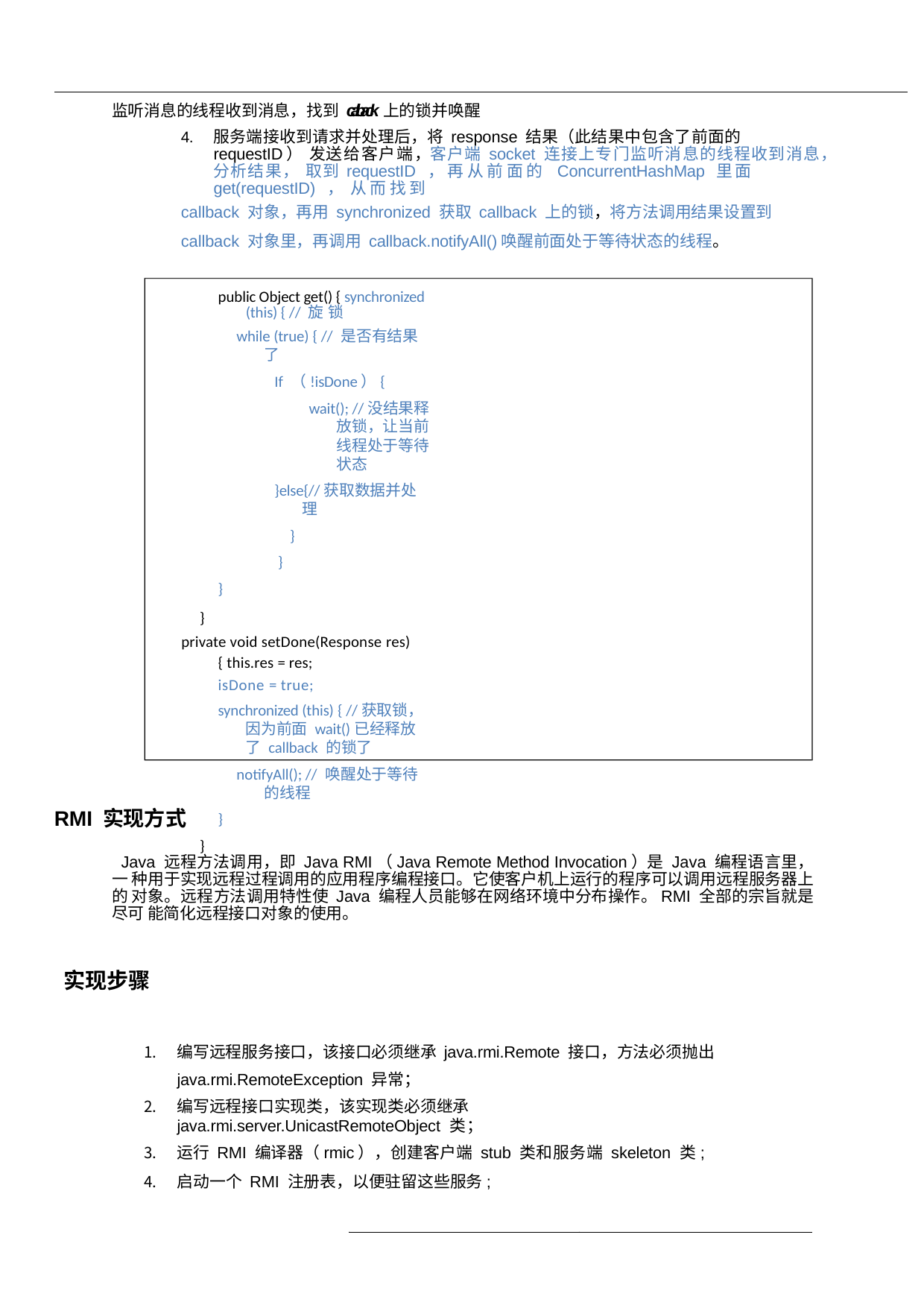

监听消息的线程收到消息，找到 callback 上的锁并唤醒
4.	服务端接收到请求并处理后，将 response 结果（此结果中包含了前面的 requestID）  发送给客户端，客户端 socket 连接上专门监听消息的线程收到消息，分析结果，  取到 requestID ， 再从前面的 ConcurrentHashMap 里面 get(requestID) ，  从而找到
callback 对象，再用 synchronized 获取 callback 上的锁，将方法调用结果设置到
callback 对象里，再调用 callback.notifyAll()唤醒前面处于等待状态的线程。

public Object get() { synchronized  (this) { // 旋 锁
while (true) { // 是否有结果了
If （!isDone）{
wait(); //没结果释放锁，让当前线程处于等待状态
}else{//获取数据并处理
}
}
}
}
private void setDone(Response res)
{ this.res = res;
isDone = true;
synchronized (this) { //获取锁，因为前面 wait()已经释放了 callback 的锁了
notifyAll(); // 唤醒处于等待的线程
}
}

RMI 实现方式

Java 远程方法调用，即 Java RMI（Java Remote Method Invocation）是 Java 编程语言里，一 种用于实现远程过程调用的应用程序编程接口。它使客户机上运行的程序可以调用远程服务器上的 对象。远程方法调用特性使 Java 编程人员能够在网络环境中分布操作。RMI 全部的宗旨就是尽可 能简化远程接口对象的使用。

实现步骤

编写远程服务接口，该接口必须继承 java.rmi.Remote 接口，方法必须抛出 java.rmi.RemoteException 异常；
编写远程接口实现类，该实现类必须继承 java.rmi.server.UnicastRemoteObject 类；
运行 RMI 编译器（rmic），创建客户端 stub 类和服务端 skeleton 类;
启动一个 RMI 注册表，以便驻留这些服务;